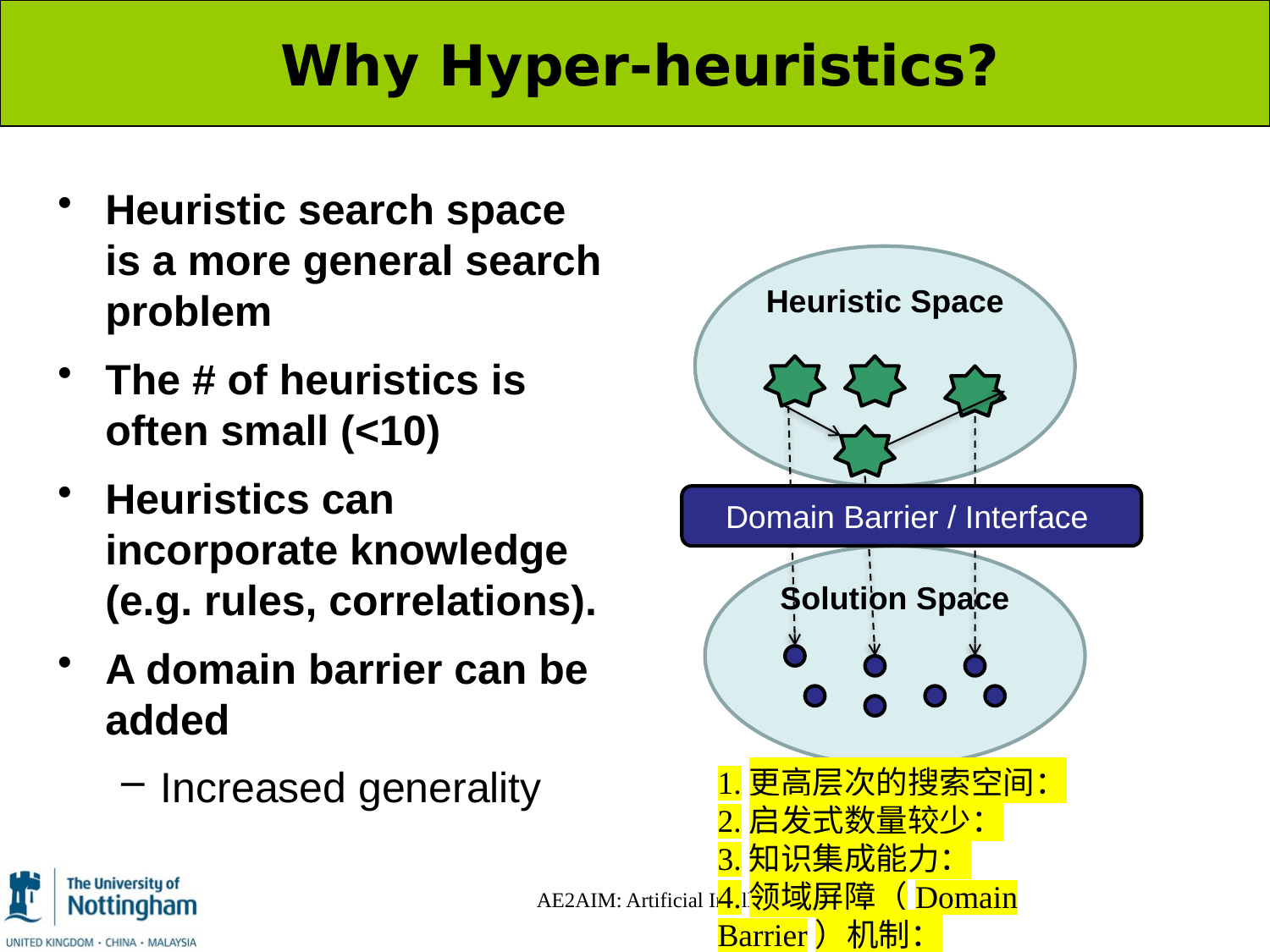

# Why Hyper-heuristics?
Heuristic search space is a more general search problem
The # of heuristics is often small (<10)
Heuristics can incorporate knowledge  (e.g. rules, correlations).
A domain barrier can be added
Increased generality

Heuristic Space

Domain Barrier / Interface
Solution Space

1.更高层次的搜索空间：
2.启发式数量较少：
3.知识集成能力：
4.领域屏障（Domain Barrier）机制：

AE2AIM: Artificial Intelligence Methods
13